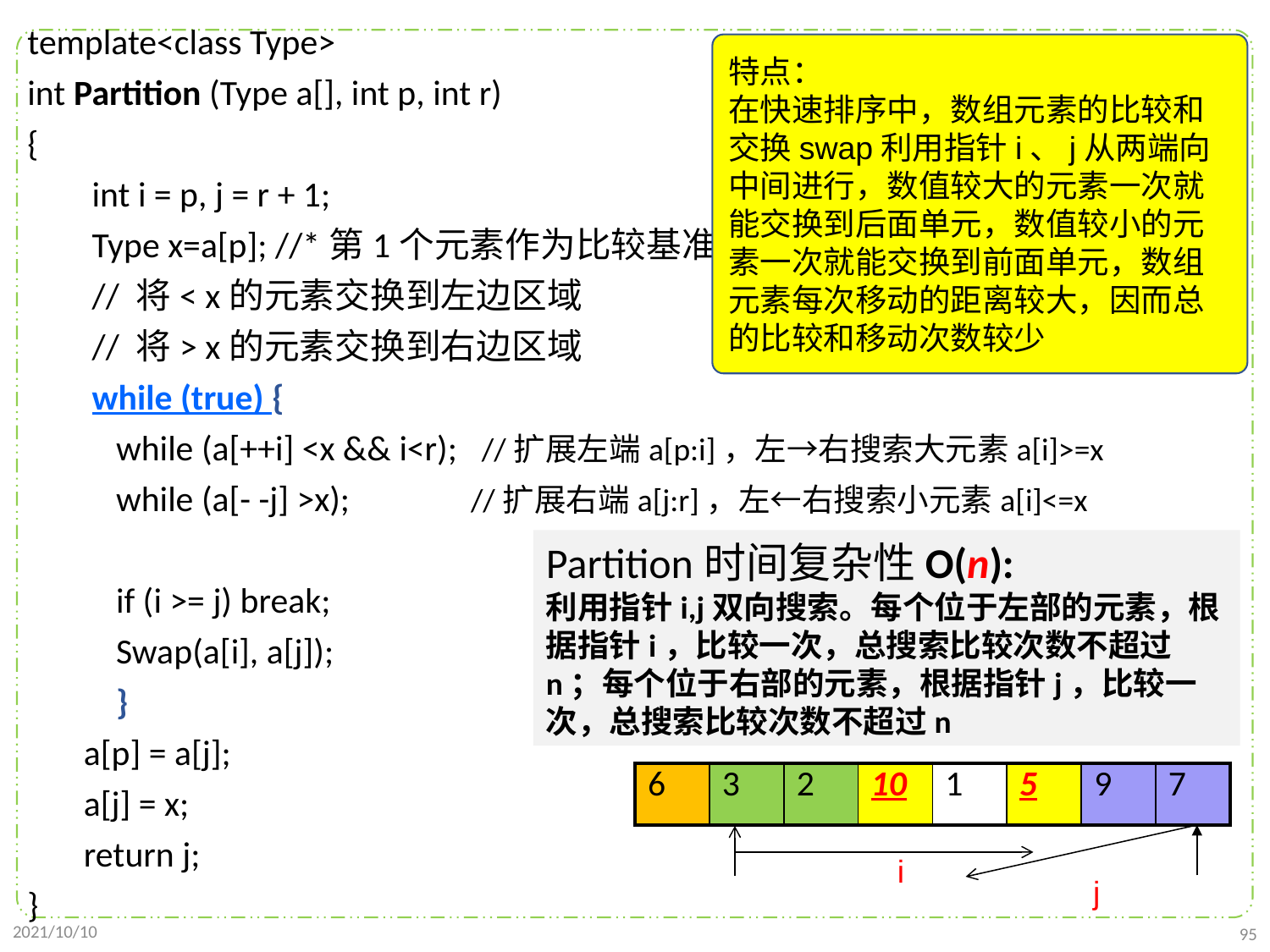

template<class Type>
int Partition (Type a[], int p, int r)
{
        int i = p, j = r + 1;
        Type x=a[p]; //*第1个元素作为比较基准
        // 将< x的元素交换到左边区域
        // 将> x的元素交换到右边区域
        while (true) {
           while (a[++i] <x && i<r);   //扩展左端a[p:i]，左→右搜索大元素a[i]>=x
           while (a[- -j] >x);               //扩展右端a[j:r]，左←右搜索小元素a[i]<=x

           if (i >= j) break;
           Swap(a[i], a[j]);
           }
       a[p] = a[j];
       a[j] = x;
       return j;
}

特点：
在快速排序中，数组元素的比较和交换swap利用指针i、j从两端向中间进行，数值较大的元素一次就能交换到后面单元，数值较小的元素一次就能交换到前面单元，数组元素每次移动的距离较大，因而总的比较和移动次数较少
Partition时间复杂性O(n):
利用指针i,j双向搜索。每个位于左部的元素，根据指针i，比较一次，总搜索比较次数不超过n；每个位于右部的元素，根据指针j，比较一次，总搜索比较次数不超过n
| 6 | 3 | 2 | 10 | 1 | 5 | 9 | 7 |
| --- | --- | --- | --- | --- | --- | --- | --- |

i
j

2021/10/10
95